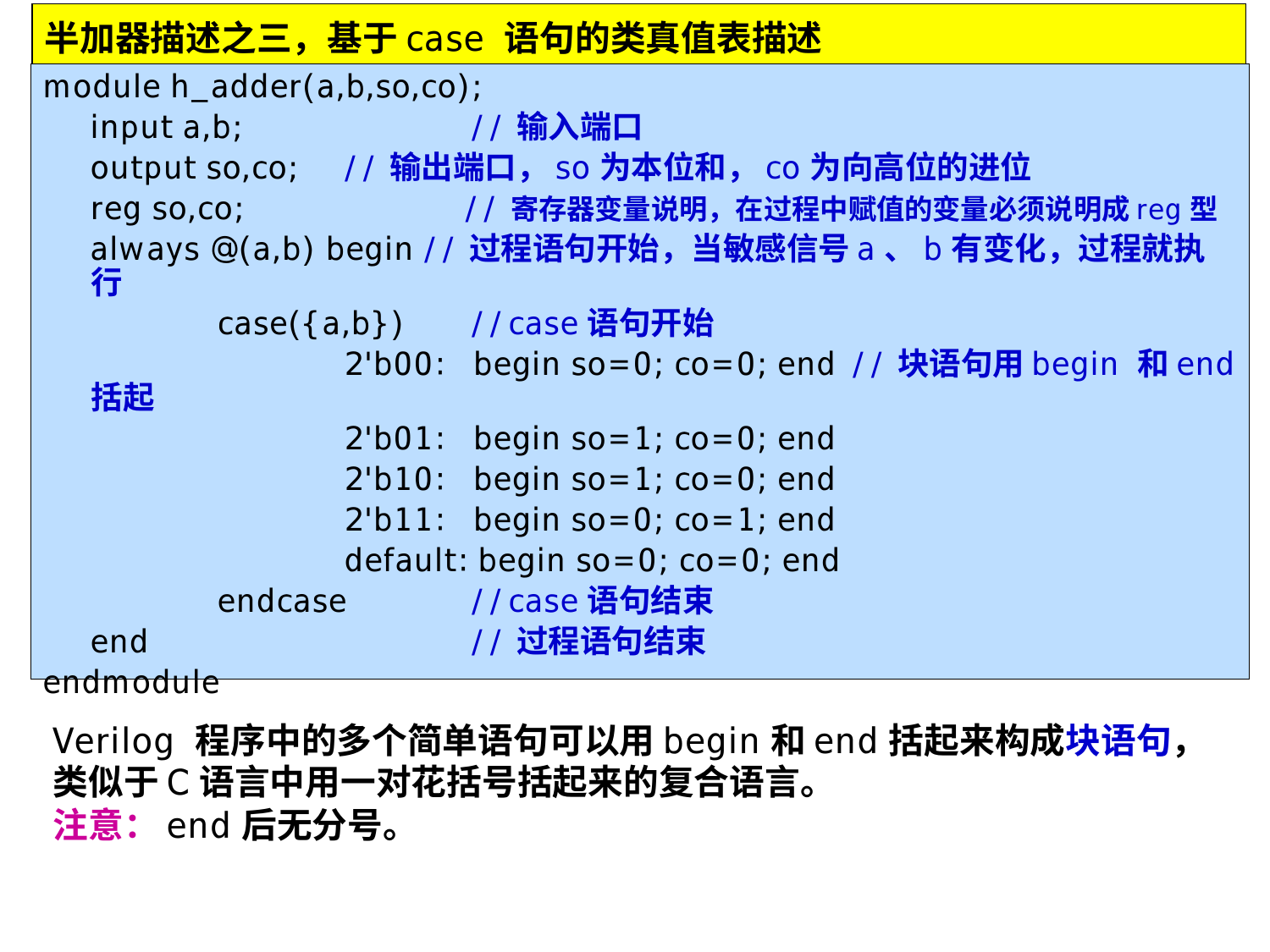

半加器描述之三，基于case 语句的类真值表描述
module h_adder(a,b,so,co);
	input a,b;		//输入端口
	output so,co;	//输出端口，so为本位和，co为向高位的进位
	reg so,co;	             //寄存器变量说明，在过程中赋值的变量必须说明成reg型
	always @(a,b) begin //过程语句开始，当敏感信号a、b有变化，过程就执行
		case({a,b})	//case语句开始
			2'b00:   begin so=0; co=0; end	//块语句用begin 和end 括起
			2'b01:   begin so=1; co=0; end
			2'b10:   begin so=1; co=0; end
			2'b11:   begin so=0; co=1; end
			default: begin so=0; co=0; end
		endcase	//case语句结束
	end			//过程语句结束
endmodule
Verilog 程序中的多个简单语句可以用begin和end括起来构成块语句，类似于C语言中用一对花括号括起来的复合语言。
注意：end后无分号。